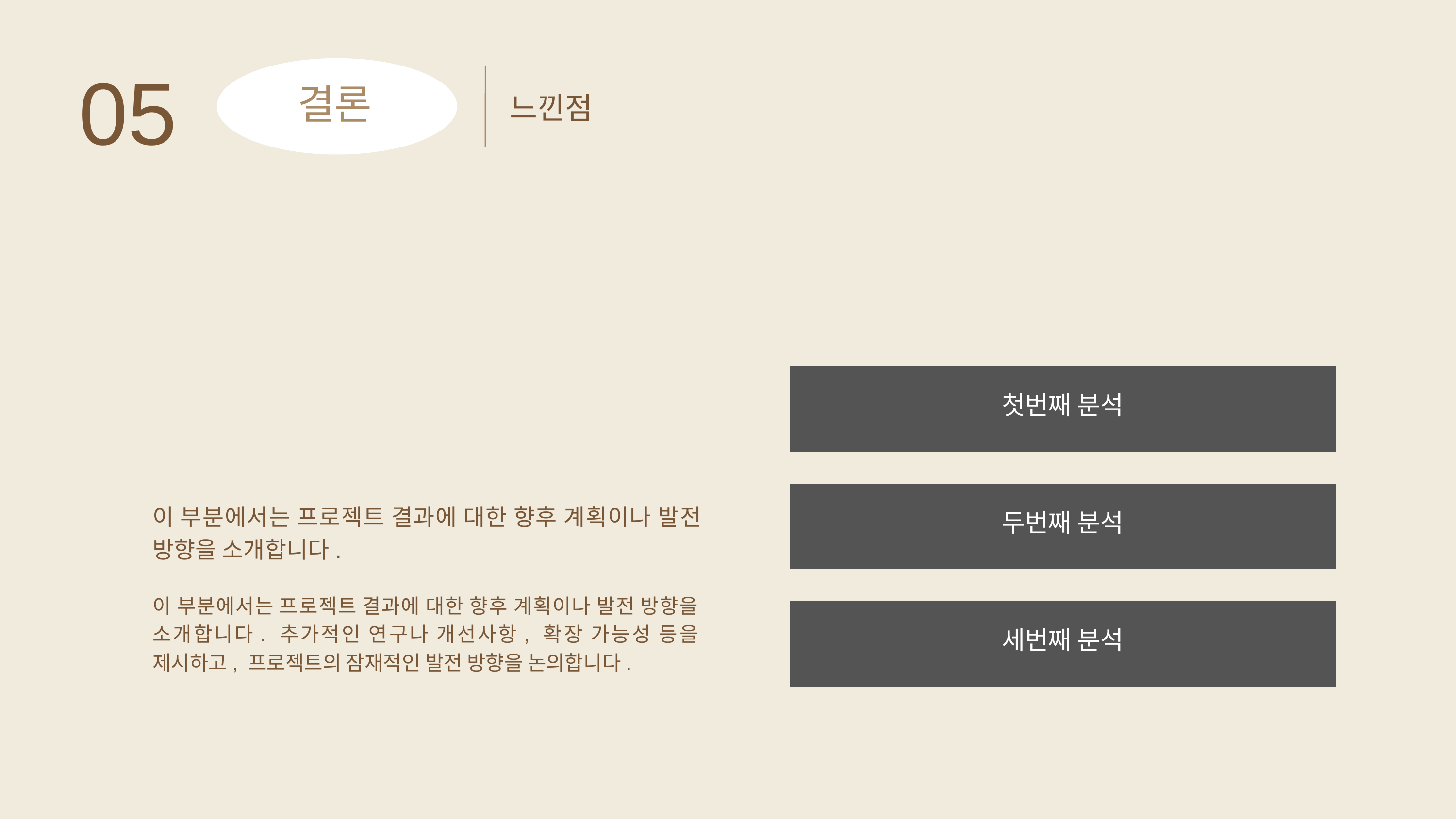

05

느낀점
결론

첫번째 분석

두번째 분석
이 부분에서는 프로젝트 결과에 대한 향후 계획이나 발전 방향을 소개합니다.
이 부분에서는 프로젝트 결과에 대한 향후 계획이나 발전 방향을 소개합니다. 추가적인 연구나 개선사항, 확장 가능성 등을 제시하고, 프로젝트의 잠재적인 발전 방향을 논의합니다.

세번째 분석